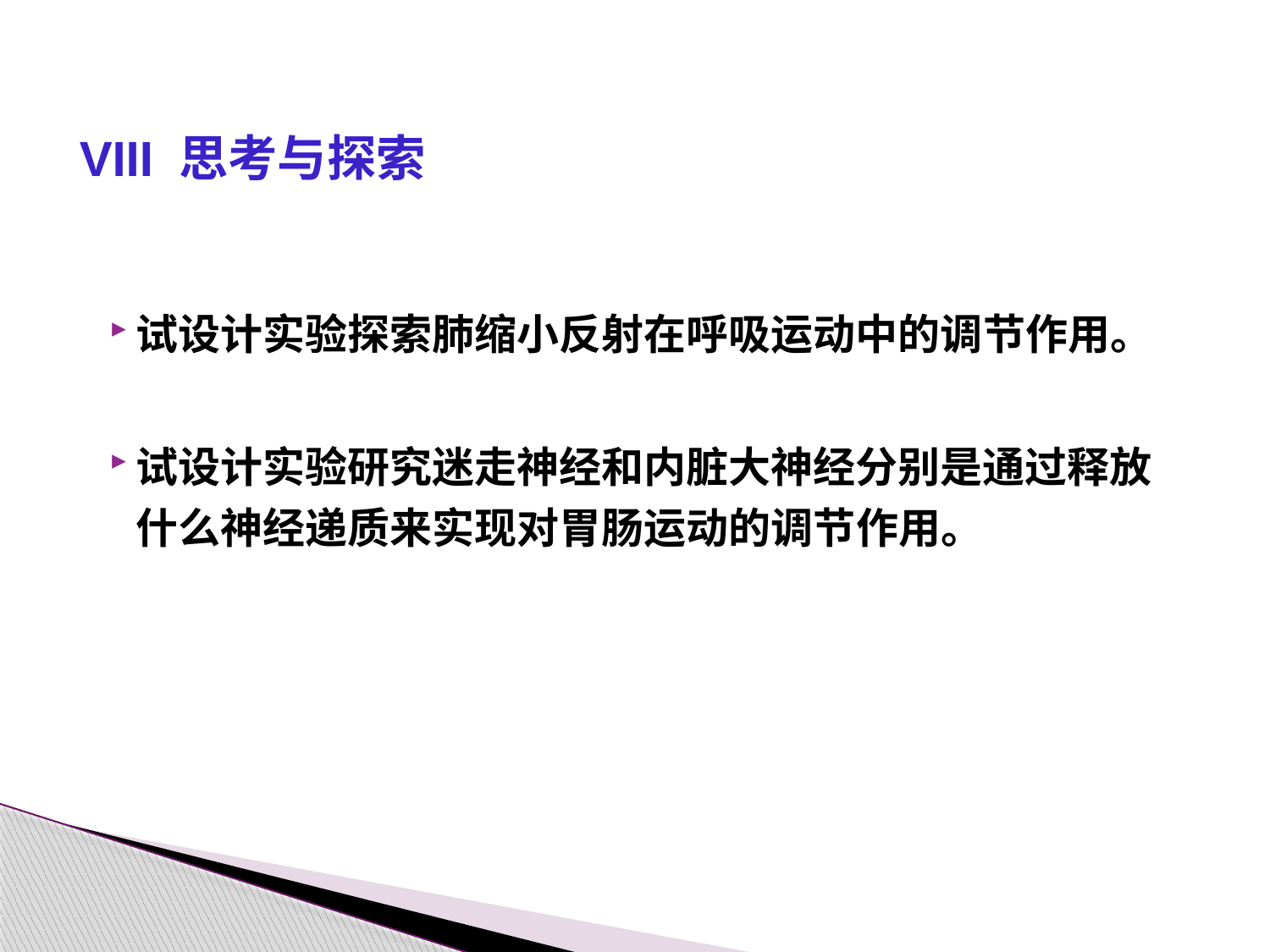

VIII 思考与探索
试设计实验探索肺缩小反射在呼吸运动中的调节作用。

试设计实验研究迷走神经和内脏大神经分别是通过释放什么神经递质来实现对胃肠运动的调节作用。